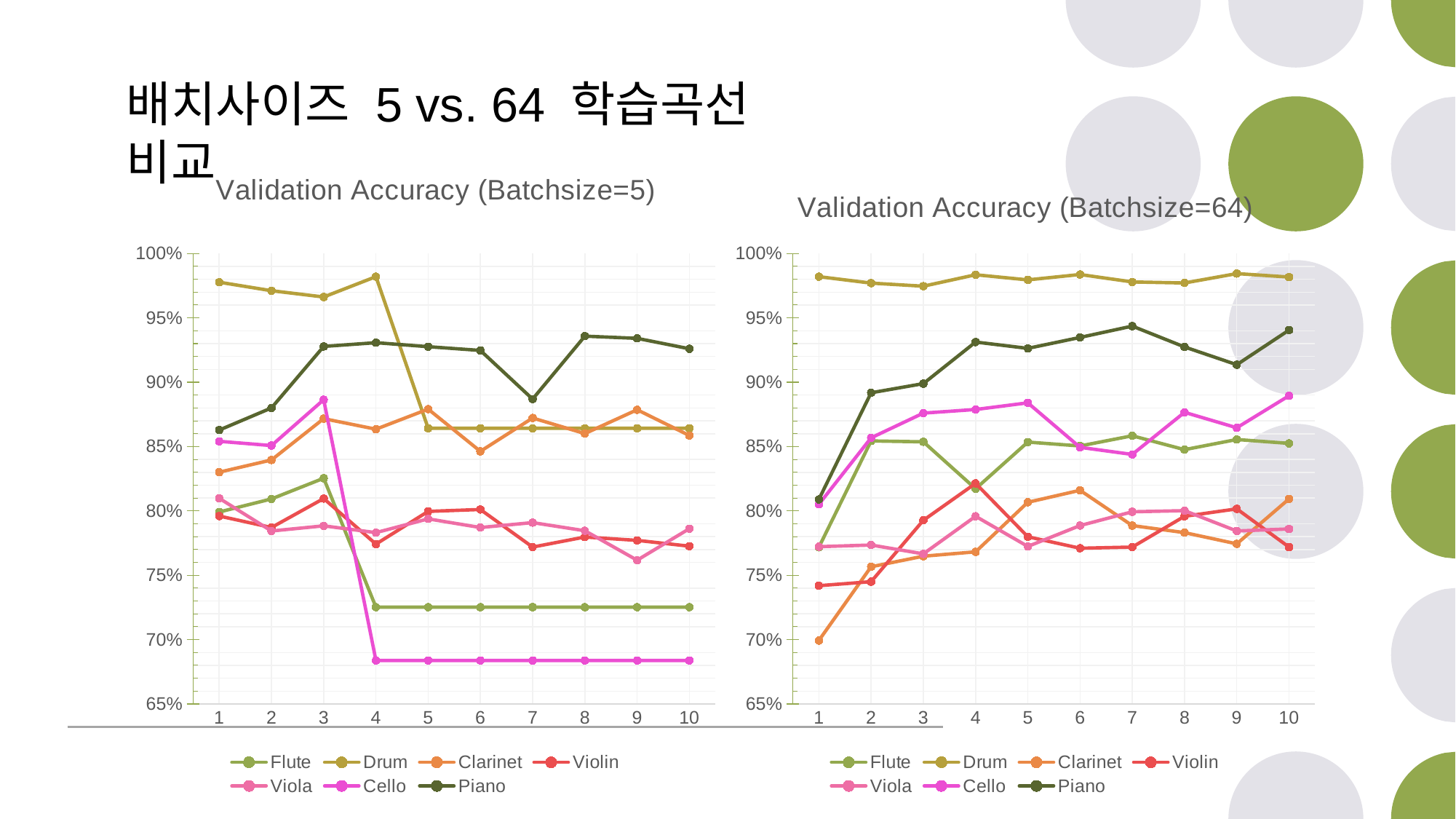

배치사이즈 5 vs. 64 학습곡선 비교

### Chart: Validation Accuracy (Batchsize=5)

| Category | Flute | Drum | Clarinet | Violin | Viola | Cello | Piano |
|---|---|---|---|---|---|---|---|
| 1 | 0.7991 | 0.9777 | 0.8301 | 0.796 | 0.8098 | 0.8541 | 0.8628 |
| 2 | 0.8093 | 0.9711 | 0.8396 | 0.7871 | 0.7844 | 0.8508 | 0.88 |
| 3 | 0.8254 | 0.9662 | 0.8717 | 0.8096 | 0.7884 | 0.8864 | 0.9278 |
| 4 | 0.7252 | 0.982 | 0.8635 | 0.7742 | 0.7831 | 0.6838 | 0.9307 |
| 5 | 0.7252 | 0.8642 | 0.8791 | 0.7996 | 0.7938 | 0.6838 | 0.9276 |
| 6 | 0.7252 | 0.8642 | 0.8463 | 0.8011 | 0.7871 | 0.6838 | 0.9247 |
| 7 | 0.7252 | 0.8642 | 0.8722 | 0.7719 | 0.7909 | 0.6838 | 0.8869 |
| 8 | 0.7252 | 0.8642 | 0.8601 | 0.7797 | 0.7846 | 0.6838 | 0.9358 |
| 9 | 0.7252 | 0.8642 | 0.8786 | 0.7771 | 0.7617 | 0.6838 | 0.9341 |
| 10 | 0.7252 | 0.8642 | 0.8586 | 0.7726 | 0.7862 | 0.6838 | 0.926 |

### Chart: Validation Accuracy (Batchsize=64)

| Category | Flute | Drum | Clarinet | Violin | Viola | Cello | Piano |
|---|---|---|---|---|---|---|---|
| 1 | 0.7717 | 0.982 | 0.6993 | 0.7419 | 0.7722 | 0.8051 | 0.8089 |
| 2 | 0.8544 | 0.977 | 0.7566 | 0.745 | 0.7735 | 0.8568 | 0.8918 |
| 3 | 0.8537 | 0.9746 | 0.7648 | 0.7927 | 0.7666 | 0.876 | 0.8989 |
| 4 | 0.8172 | 0.9835 | 0.7682 | 0.8214 | 0.7958 | 0.8788 | 0.9312 |
| 5 | 0.8535 | 0.9795 | 0.8067 | 0.7799 | 0.7724 | 0.884 | 0.9263 |
| 6 | 0.8505 | 0.9837 | 0.816 | 0.771 | 0.7886 | 0.8494 | 0.9348 |
| 7 | 0.8584 | 0.9779 | 0.7886 | 0.7719 | 0.7993 | 0.8439 | 0.9436 |
| 8 | 0.8476 | 0.9771 | 0.7831 | 0.7958 | 0.8002 | 0.8766 | 0.9274 |
| 9 | 0.8555 | 0.9844 | 0.7744 | 0.8016 | 0.7844 | 0.8646 | 0.9136 |
| 10 | 0.8525 | 0.9817 | 0.8093 | 0.7719 | 0.786 | 0.8895 | 0.9405 |